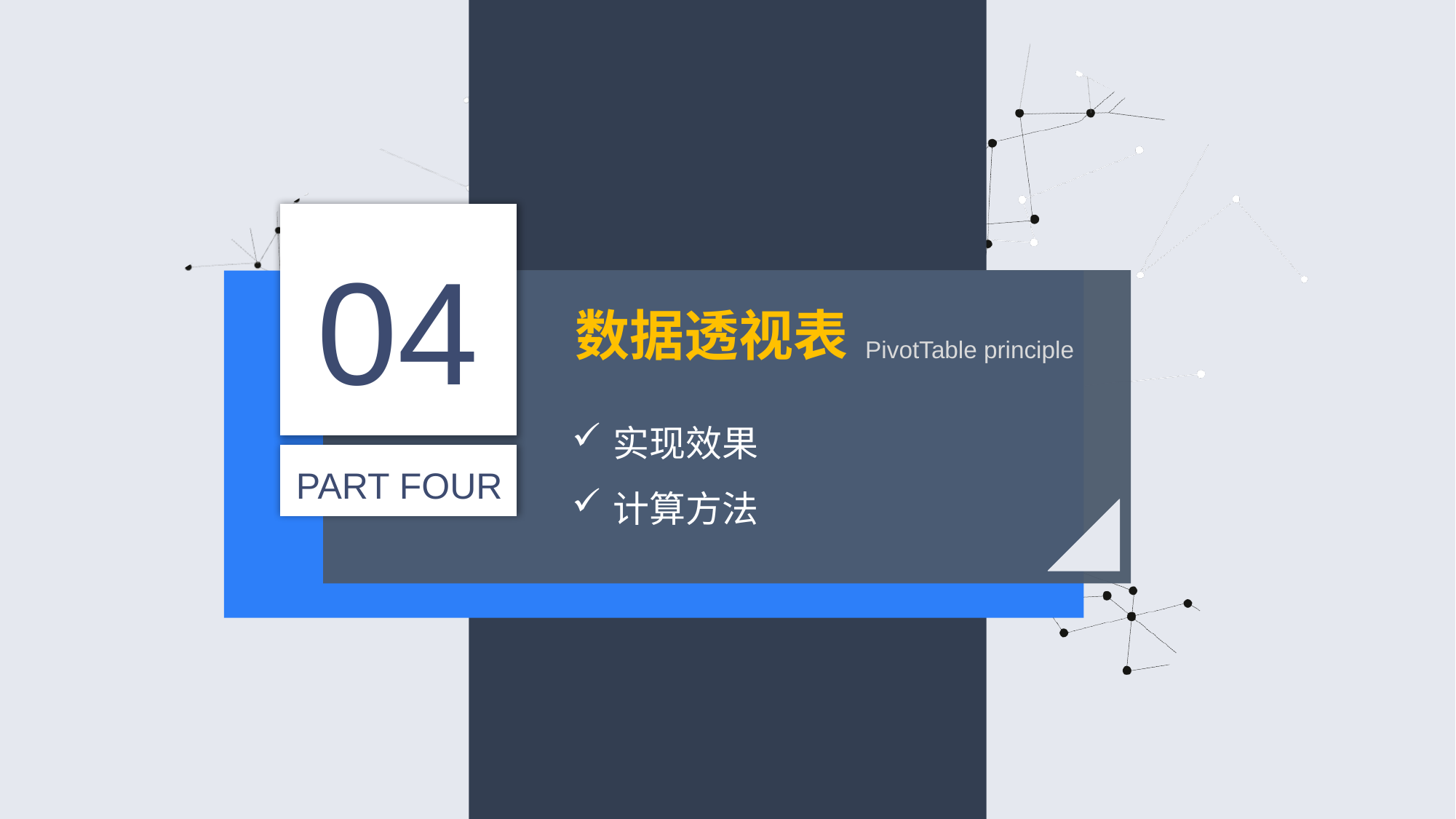

04

数据透视表
PivotTable principle
实现效果
计算方法

PART FOUR